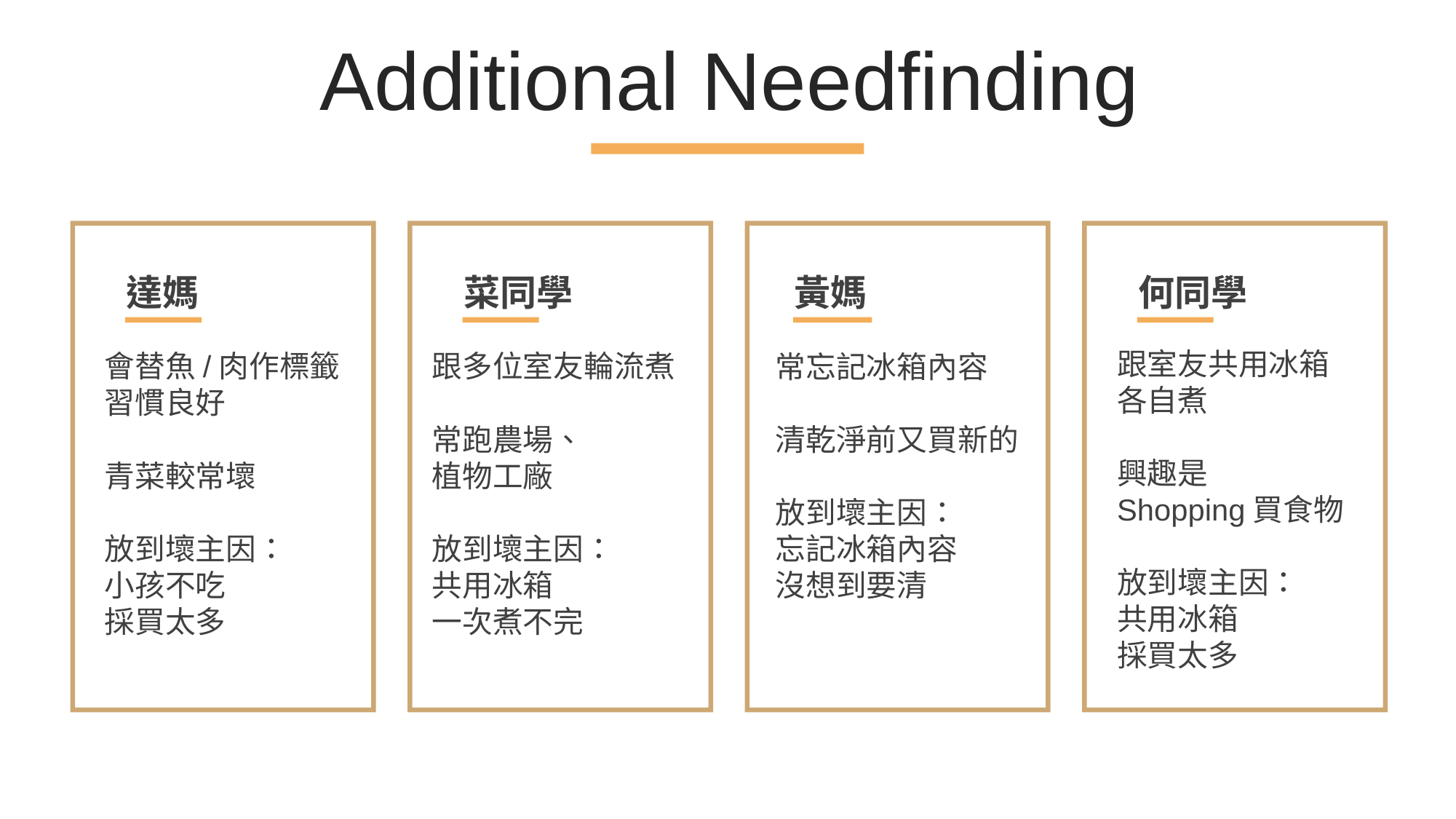

Additional Needfinding

黃媽

會替魚/肉作標籤習慣良好

青菜較常壞

放到壞主因：
小孩不吃
採買太多
常忘記冰箱內容

清乾淨前又買新的

放到壞主因：
忘記冰箱內容
沒想到要清
達媽

何同學

跟室友共用冰箱
各自煮

興趣是
Shopping買食物

放到壞主因：
共用冰箱
採買太多
跟多位室友輪流煮

常跑農場、
植物工廠

放到壞主因：
共用冰箱
一次煮不完
菜同學